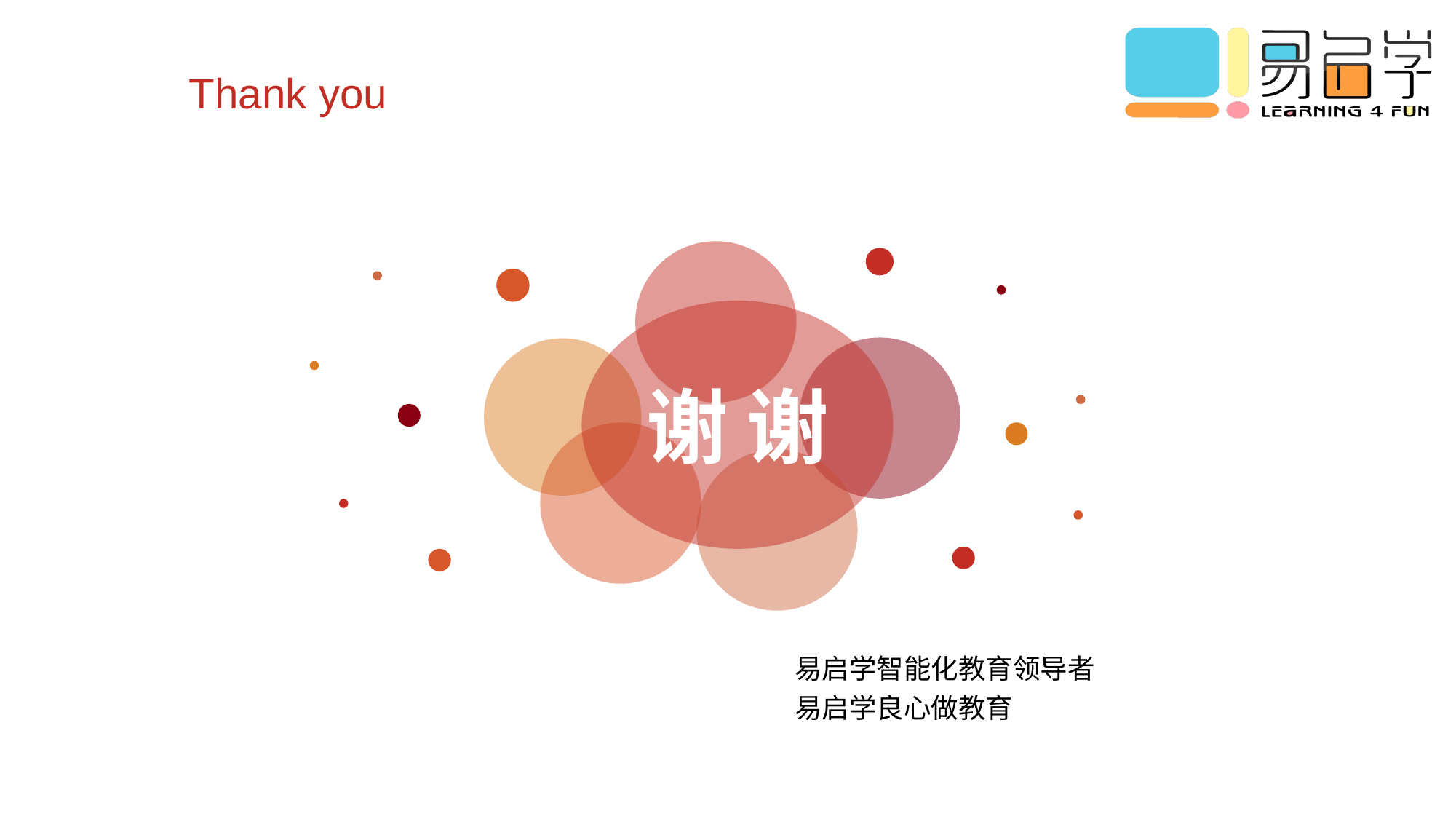

# Thank you

谢 谢

易启学智能化教育领导者
易启学良心做教育